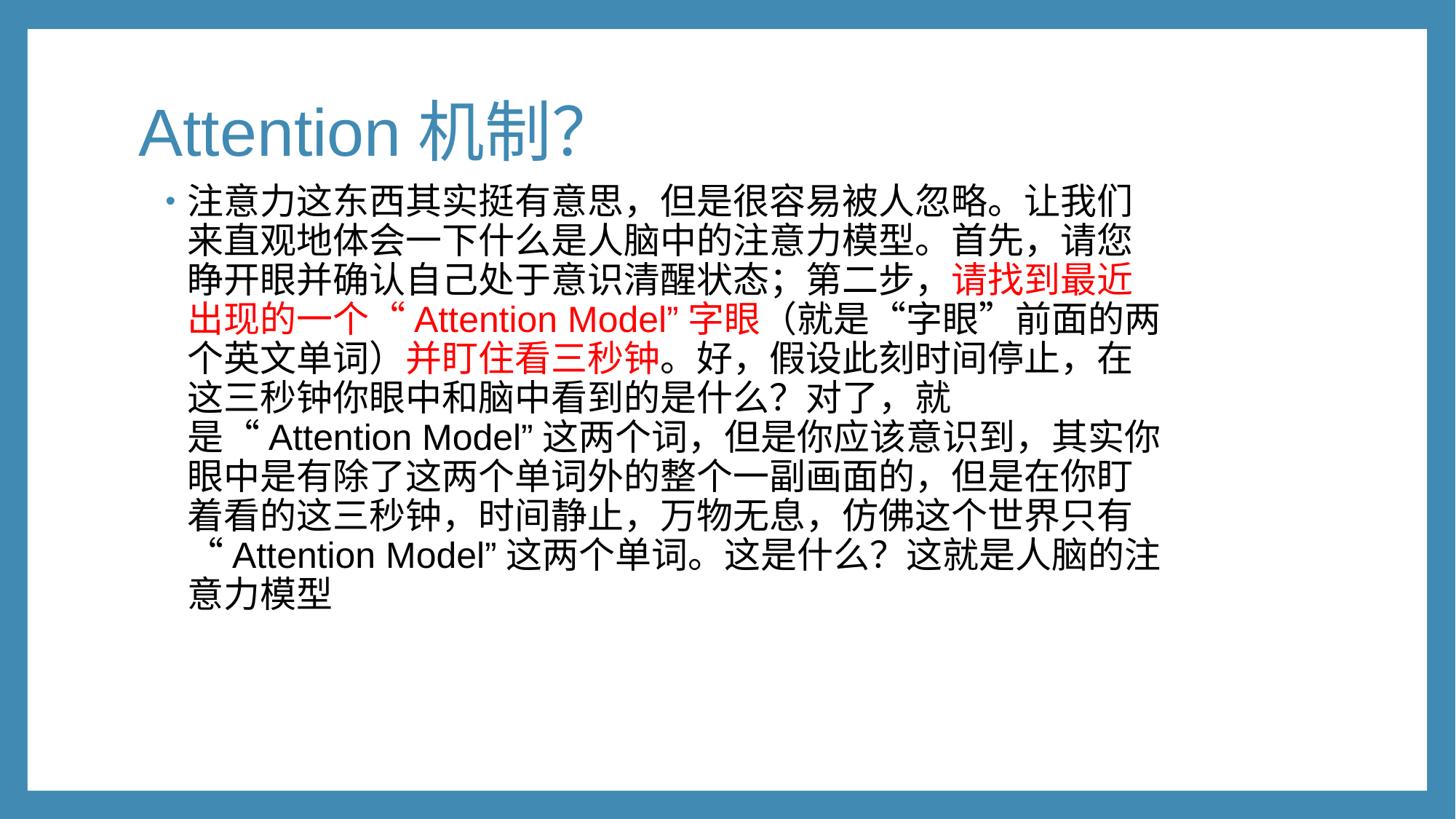

# Attention机制？
注意力这东西其实挺有意思，但是很容易被人忽略。让我们来直观地体会一下什么是人脑中的注意力模型。首先，请您睁开眼并确认自己处于意识清醒状态；第二步，请找到最近出现的一个“Attention Model”字眼（就是“字眼”前面的两个英文单词）并盯住看三秒钟。好，假设此刻时间停止，在这三秒钟你眼中和脑中看到的是什么？对了，就是“Attention Model”这两个词，但是你应该意识到，其实你眼中是有除了这两个单词外的整个一副画面的，但是在你盯着看的这三秒钟，时间静止，万物无息，仿佛这个世界只有“Attention Model”这两个单词。这是什么？这就是人脑的注意力模型